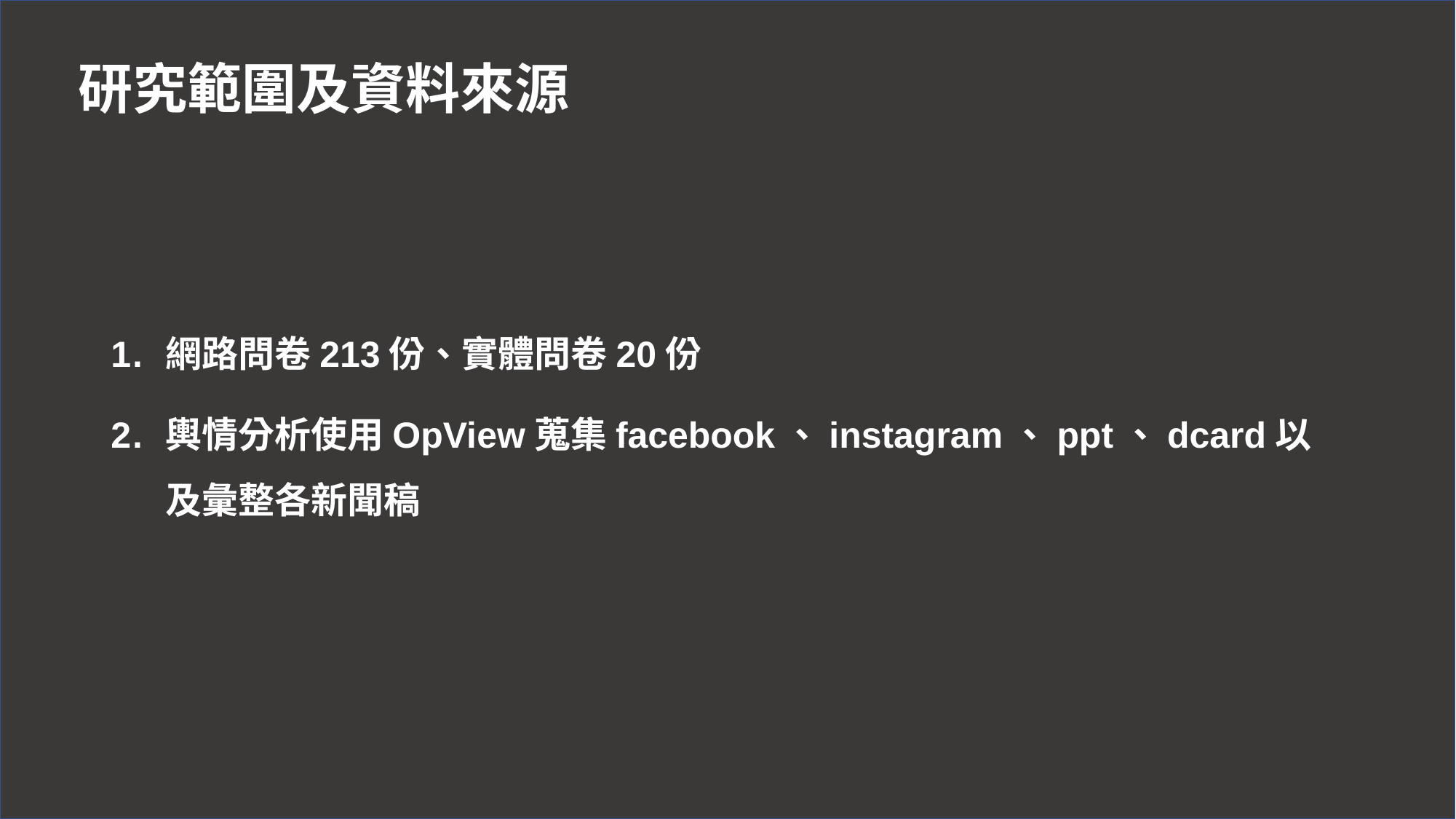

研究範圍及資料來源
網路問卷213份、實體問卷20份
輿情分析使用OpView蒐集facebook、instagram、ppt、dcard以及彙整各新聞稿